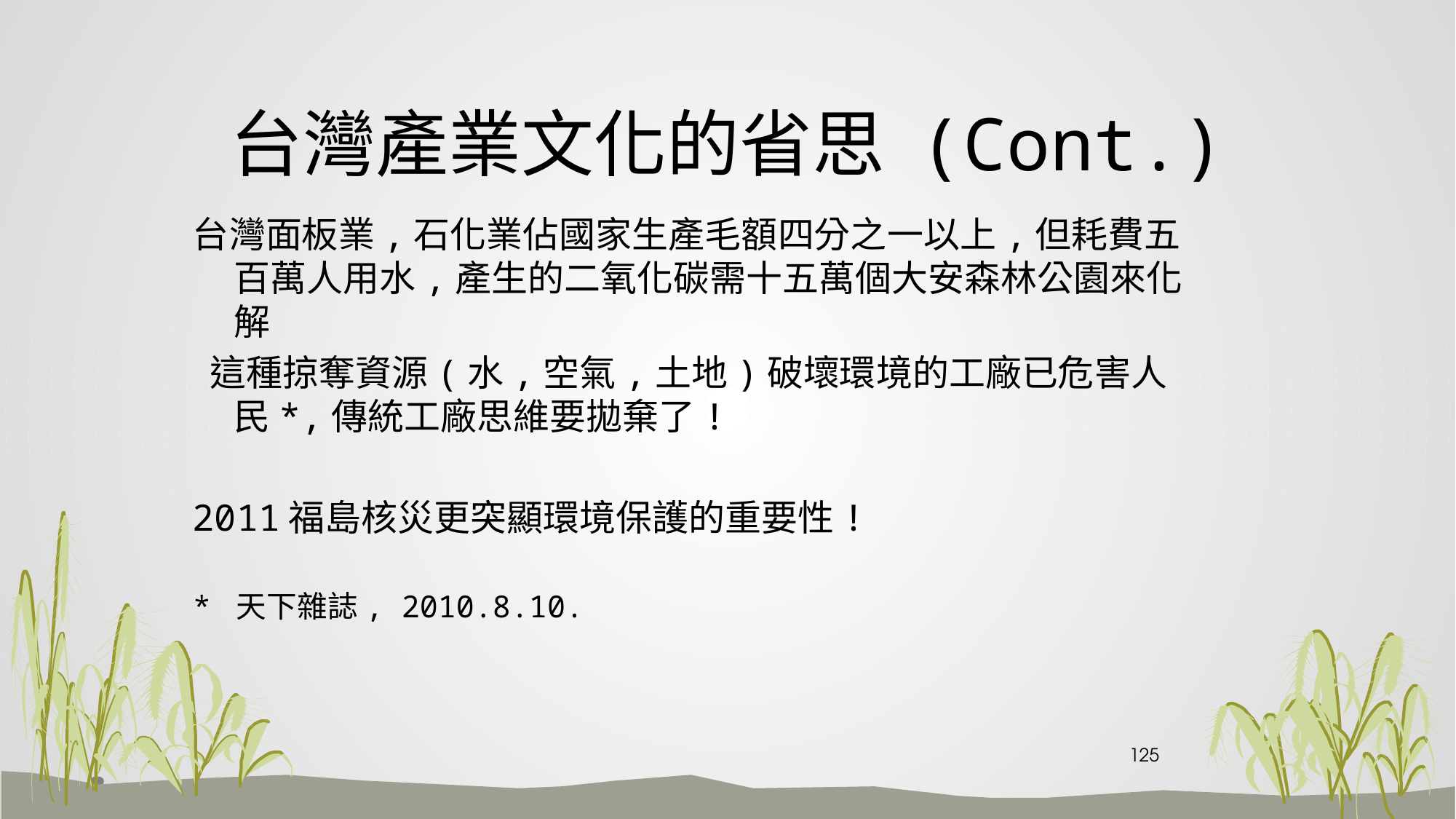

# 台灣產業文化的省思 (Cont.)
台灣面板業,石化業佔國家生產毛額四分之一以上,但耗費五百萬人用水,產生的二氧化碳需十五萬個大安森林公園來化解
 這種掠奪資源(水,空氣,土地)破壞環境的工廠已危害人民*,傳統工廠思維要拋棄了!

2011福島核災更突顯環境保護的重要性!

* 天下雜誌, 2010.8.10.
125